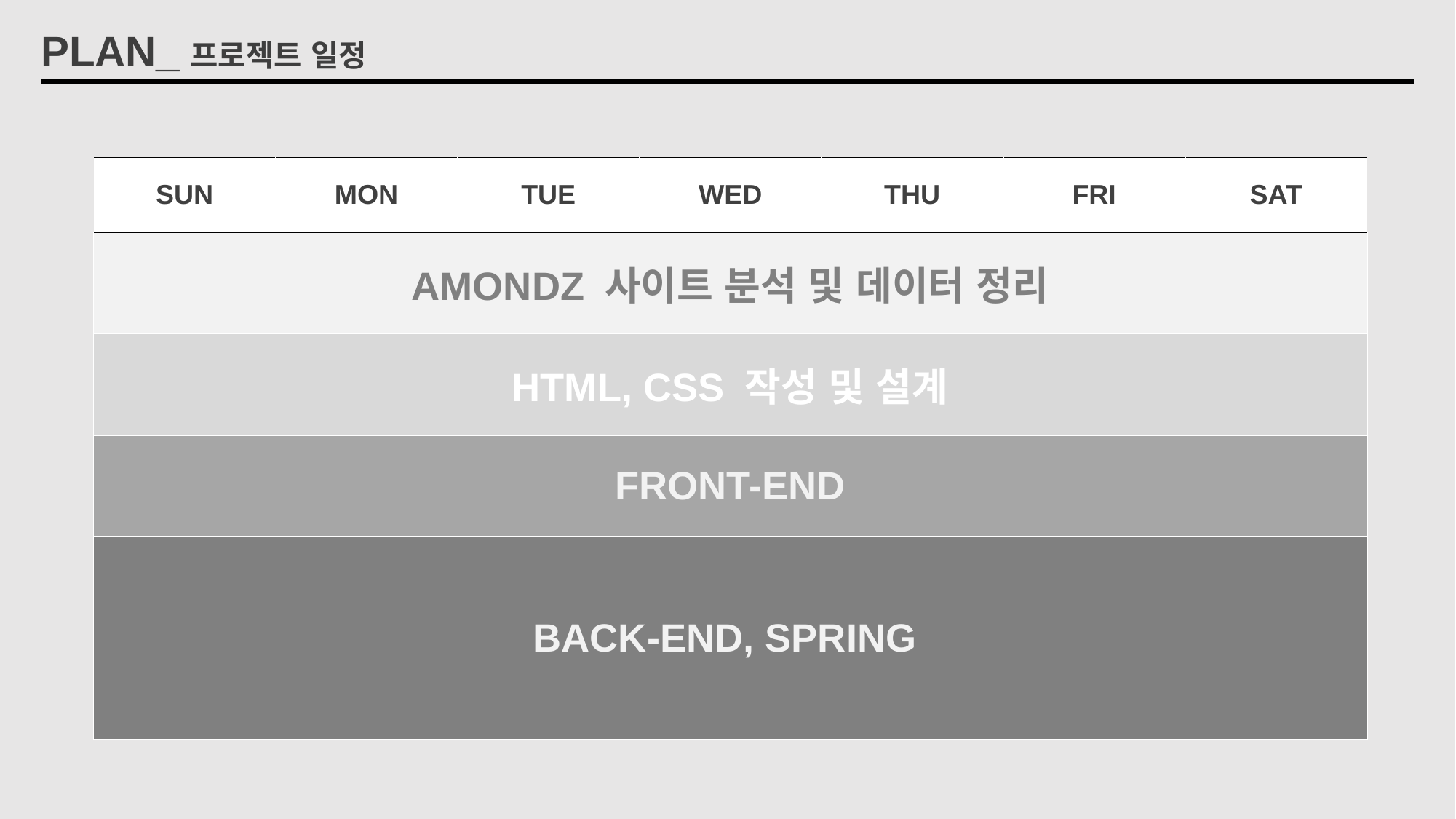

PLAN_프로젝트 일정
| SUN | MON | TUE | WED | THU | FRI | SAT |
| --- | --- | --- | --- | --- | --- | --- |
| AMONDZ 사이트 분석 및 데이터 정리 |  |  |  |  |  |  |
| HTML, CSS 작성 및 설계 |  |  |  |  |  |  |
| FRONT-END |  |  |  |  |  |  |
| BACK-END, SPRING |  |  |  |  |  |  |